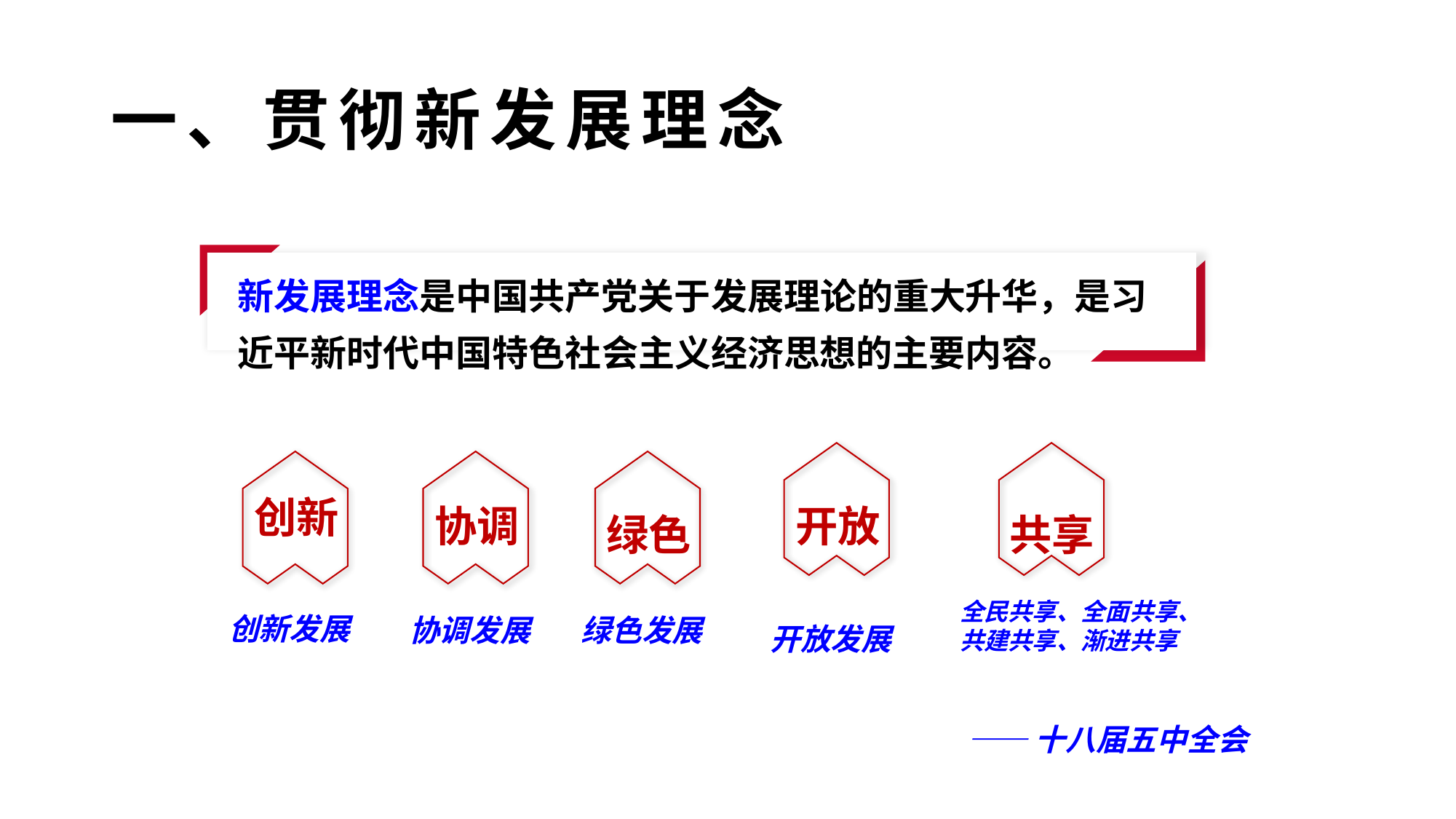

# 一、贯彻新发展理念

新发展理念是中国共产党关于发展理论的重大升华，是习近平新时代中国特色社会主义经济思想的主要内容。

创新

协调
开放
绿色
共享
全民共享、全面共享、
共建共享、渐进共享
创新发展
协调发展
绿色发展
开放发展
——十八届五中全会